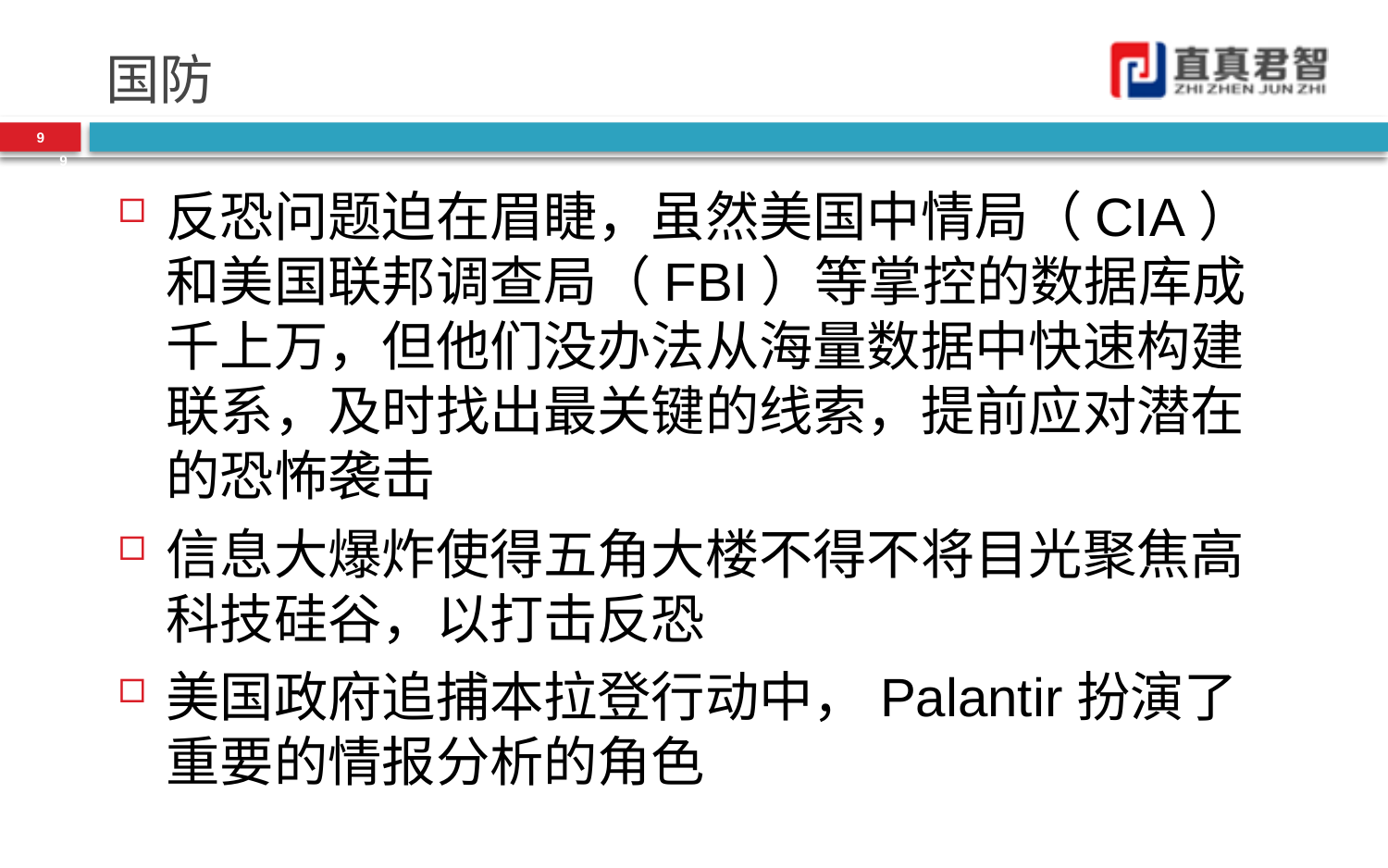

# 国防
9
9
反恐问题迫在眉睫，虽然美国中情局（CIA）和美国联邦调查局（FBI）等掌控的数据库成千上万，但他们没办法从海量数据中快速构建联系，及时找出最关键的线索，提前应对潜在的恐怖袭击
信息大爆炸使得五角大楼不得不将目光聚焦高科技硅谷，以打击反恐
美国政府追捕本拉登行动中，Palantir扮演了重要的情报分析的角色